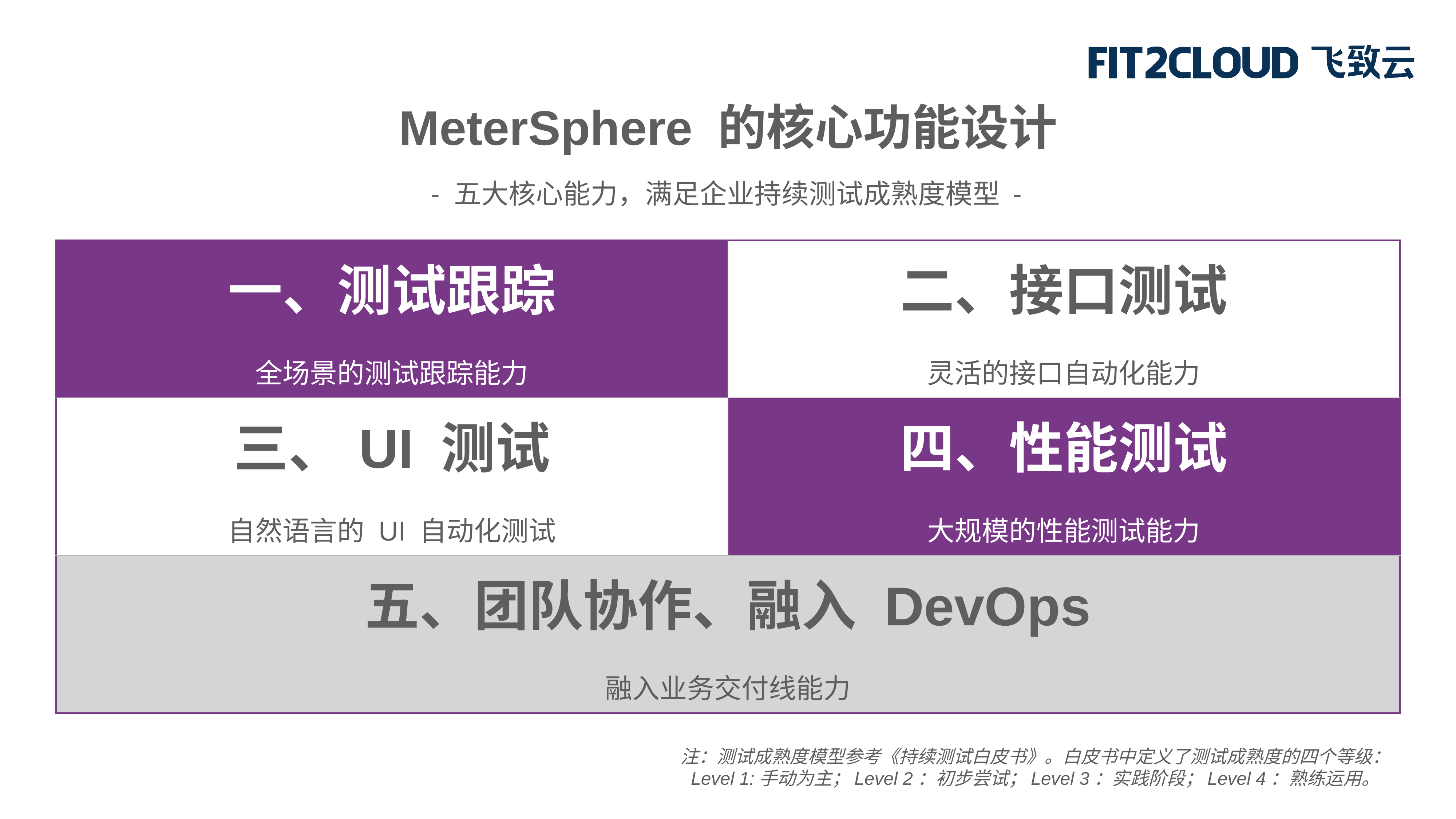

MeterSphere 的核心功能设计
- 五大核心能力，满足企业持续测试成熟度模型 -
| 一、测试跟踪 全场景的测试跟踪能力 | 二、接口测试 灵活的接口自动化能力 |
| --- | --- |
| 三、UI 测试 自然语言的 UI 自动化测试 | 四、性能测试 大规模的性能测试能力 |
| 五、团队协作、融入 DevOps 融入业务交付线能力 |  |
注：测试成熟度模型参考《持续测试白皮书》。白皮书中定义了测试成熟度的四个等级：
Level 1:手动为主；Level 2：初步尝试；Level 3：实践阶段；Level 4：熟练运用。